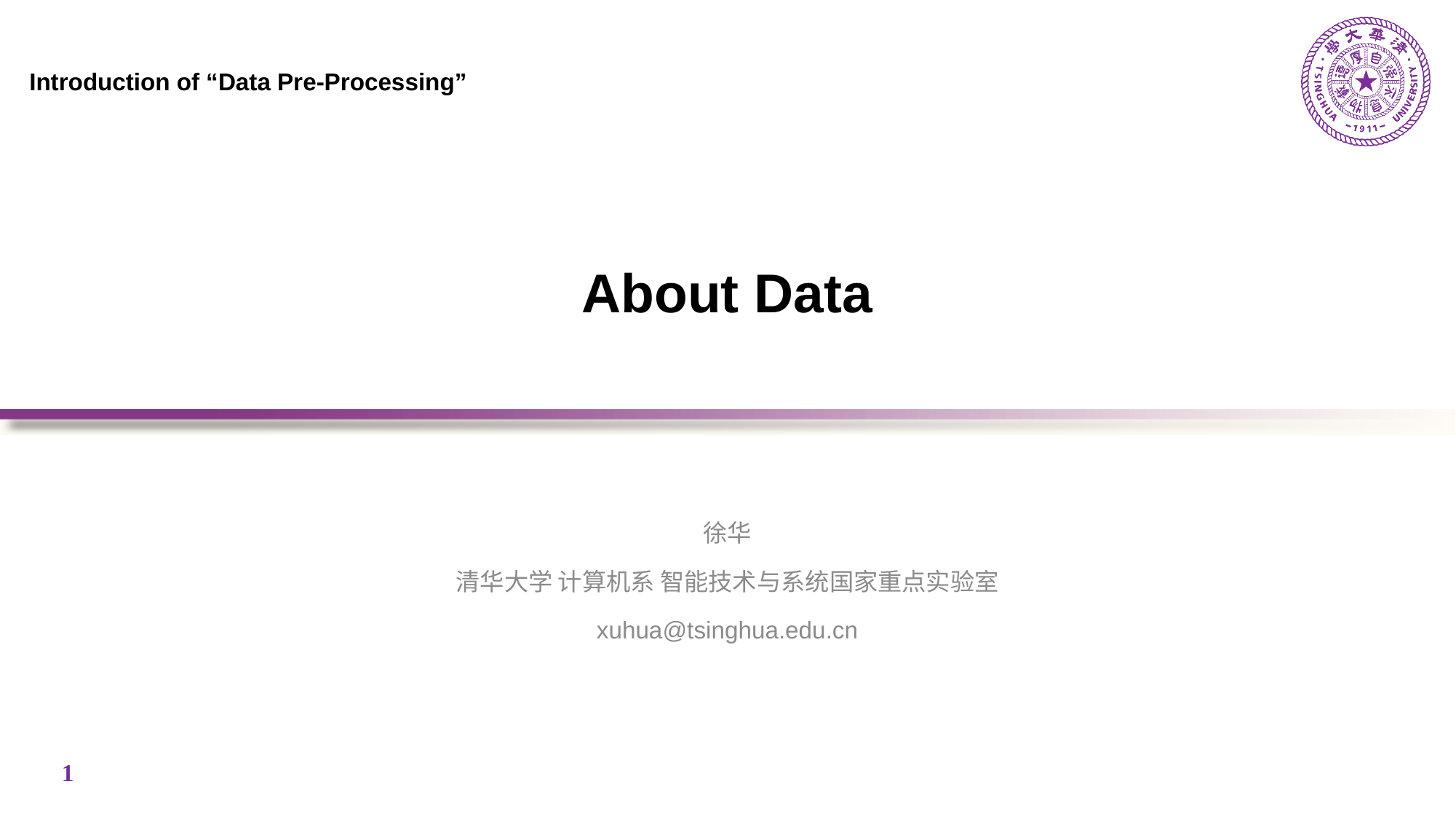

Introduction of “Data Pre-Processing”
# About Data

徐华
清华大学 计算机系 智能技术与系统国家重点实验室
xuhua@tsinghua.edu.cn